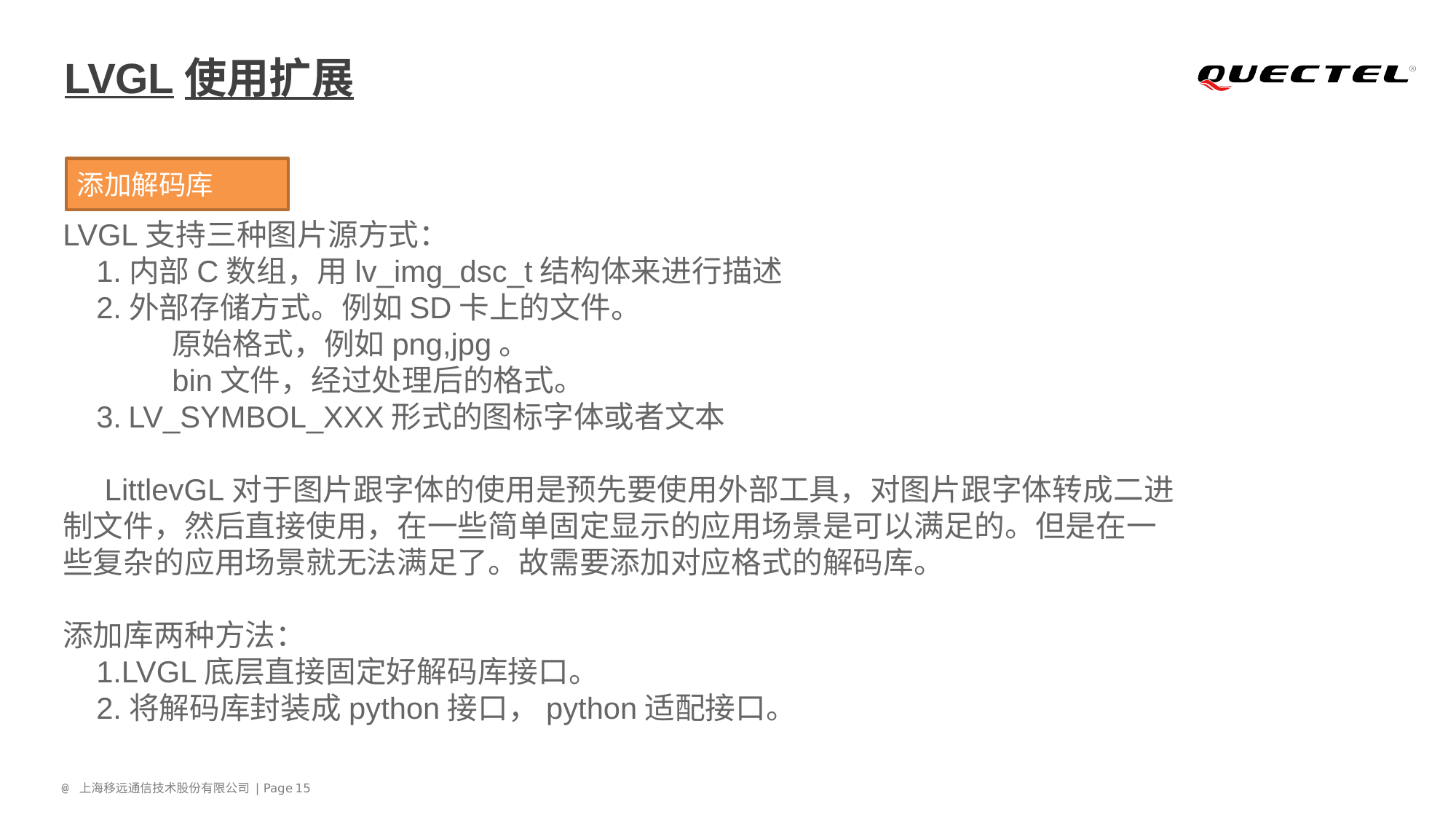

# LVGL使用扩展
添加解码库
LVGL支持三种图片源方式：
    1.内部C数组，用lv_img_dsc_t结构体来进行描述
    2.外部存储方式。例如SD卡上的文件。
	原始格式，例如png,jpg。
	bin文件，经过处理后的格式。
    3. LV_SYMBOL_XXX形式的图标字体或者文本

     LittlevGL对于图片跟字体的使用是预先要使用外部工具，对图片跟字体转成二进制文件，然后直接使用，在一些简单固定显示的应用场景是可以满足的。但是在一些复杂的应用场景就无法满足了。故需要添加对应格式的解码库。

添加库两种方法：
    1.LVGL底层直接固定好解码库接口。
    2.将解码库封装成python接口，python适配接口。